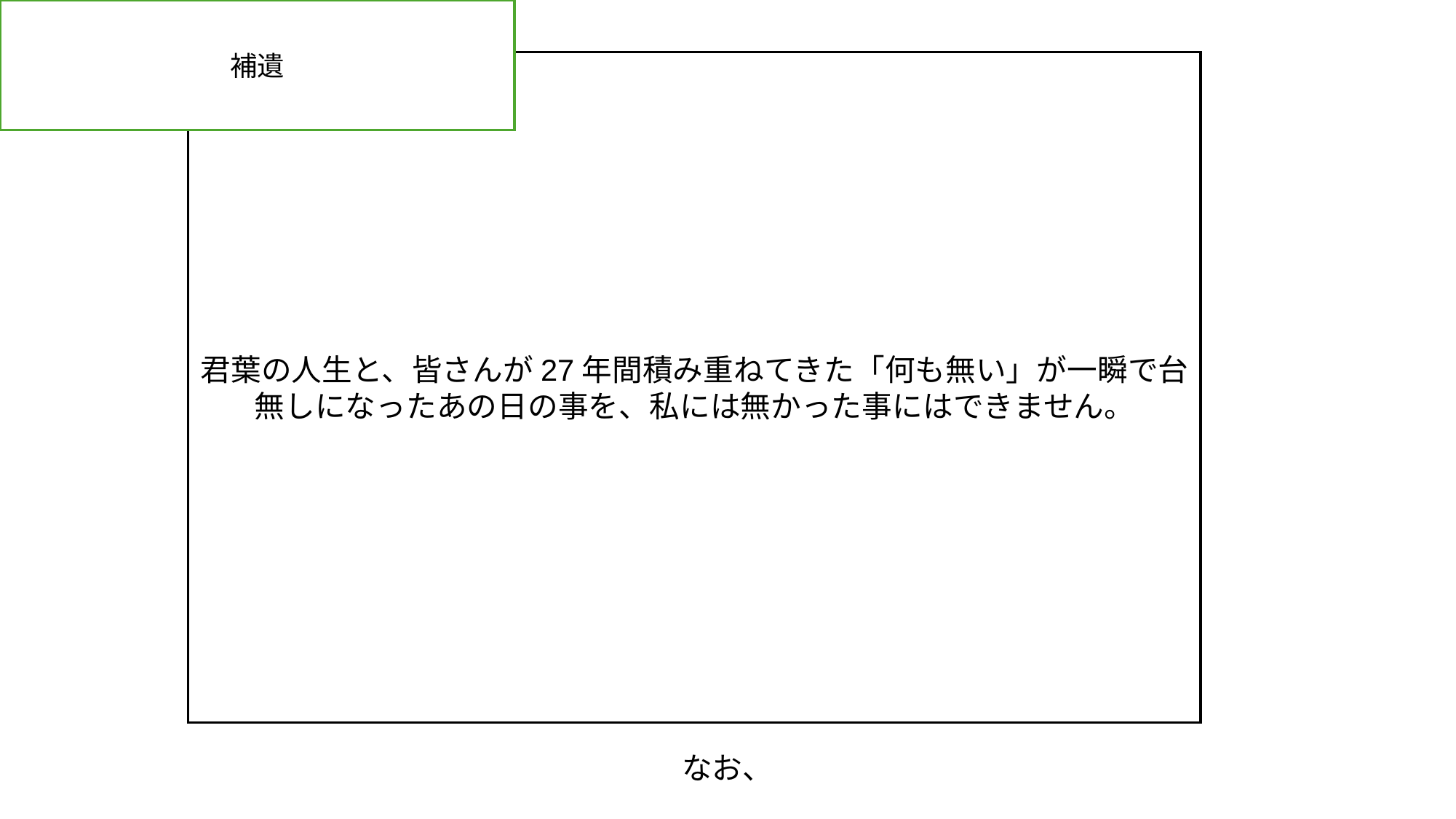

補遺
君葉の人生と、皆さんが27年間積み重ねてきた「何も無い」が一瞬で台無しになったあの日の事を、私には無かった事にはできません。
なお、